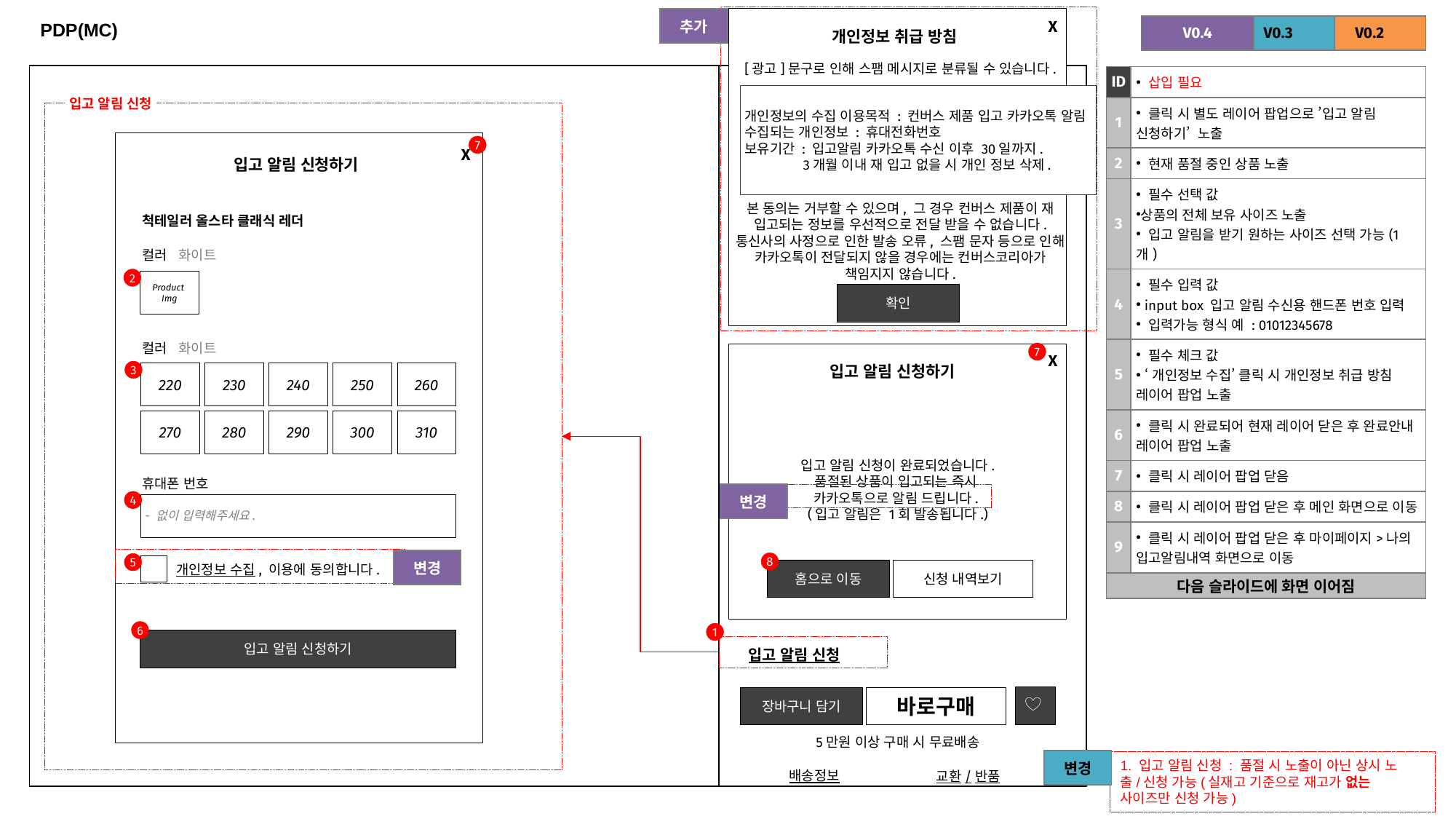

X

# PDP(MC)

| 추가 |
| --- |

| V0.4 |
| --- |
| V0.3 |
| --- |
| V0.2 |
| --- |
개인정보 취급 방침
[광고]문구로 인해 스팸 메시지로 분류될 수 있습니다.

| ID | 삽입 필요 |
| --- | --- |
| 1 | 클릭 시 별도 레이어 팝업으로 ’입고 알림 신청하기’ 노출 |
| 2 | 현재 품절 중인 상품 노출 |
| 3 | 필수 선택 값 상품의 전체 보유 사이즈 노출 입고 알림을 받기 원하는 사이즈 선택 가능(1개) |
| 4 | 필수 입력 값 input box 입고 알림 수신용 핸드폰 번호 입력 입력가능 형식 예 : 01012345678 |
| 5 | 필수 체크 값 ‘개인정보 수집’ 클릭 시 개인정보 취급 방침 레이어 팝업 노출 |
| 6 | 클릭 시 완료되어 현재 레이어 닫은 후 완료안내 레이어 팝업 노출 |
| 7 | 클릭 시 레이어 팝업 닫음 |
| 8 | 클릭 시 레이어 팝업 닫은 후 메인 화면으로 이동 |
| 9 | 클릭 시 레이어 팝업 닫은 후 마이페이지>나의 입고알림내역 화면으로 이동 |
| 다음 슬라이드에 화면 이어짐 |  |
개인정보의 수집 이용목적 : 컨버스 제품 입고 카카오톡 알림
수집되는 개인정보 : 휴대전화번호
보유기간 : 입고알림 카카오톡 수신 이후 30일까지.
                3개월 이내 재 입고 없을 시 개인 정보 삭제.
입고 알림 신청

X
7
입고 알림 신청하기
척테일러 올스타 클래식 레더
본 동의는 거부할 수 있으며, 그 경우 컨버스 제품이 재 입고되는 정보를 우선적으로 전달 받을 수 없습니다.
통신사의 사정으로 인한 발송 오류, 스팸 문자 등으로 인해 카카오톡이 전달되지 않을 경우에는 컨버스코리아가 책임지지 않습니다.
컬러   화이트
2
Product
Img
확인
컬러   화이트
X
7

입고 알림 신청하기
3
220
230
240
250
260
270
280
290
300
310
입고 알림 신청이 완료되었습니다.
품절된 상품이 입고되는 즉시
카카오톡으로 알림 드립니다.
(입고 알림은 1회 발송됩니다.)
휴대폰 번호
| 변경 |
| --- |

4
- 없이 입력해주세요.

| 변경 |
| --- |
8
5

 개인정보 수집, 이용에 동의합니다.
홈으로 이동
신청 내역보기
6
1
입고 알림 신청하기

입고 알림 신청

장바구니 담기
바로구매

5만원 이상 구매 시 무료배송
| 변경 |
| --- |
1. 입고 알림 신청 : 품절 시 노출이 아닌 상시 노출/신청 가능(실재고 기준으로 재고가 없는 사이즈만 신청 가능)
배송정보
교환/반품